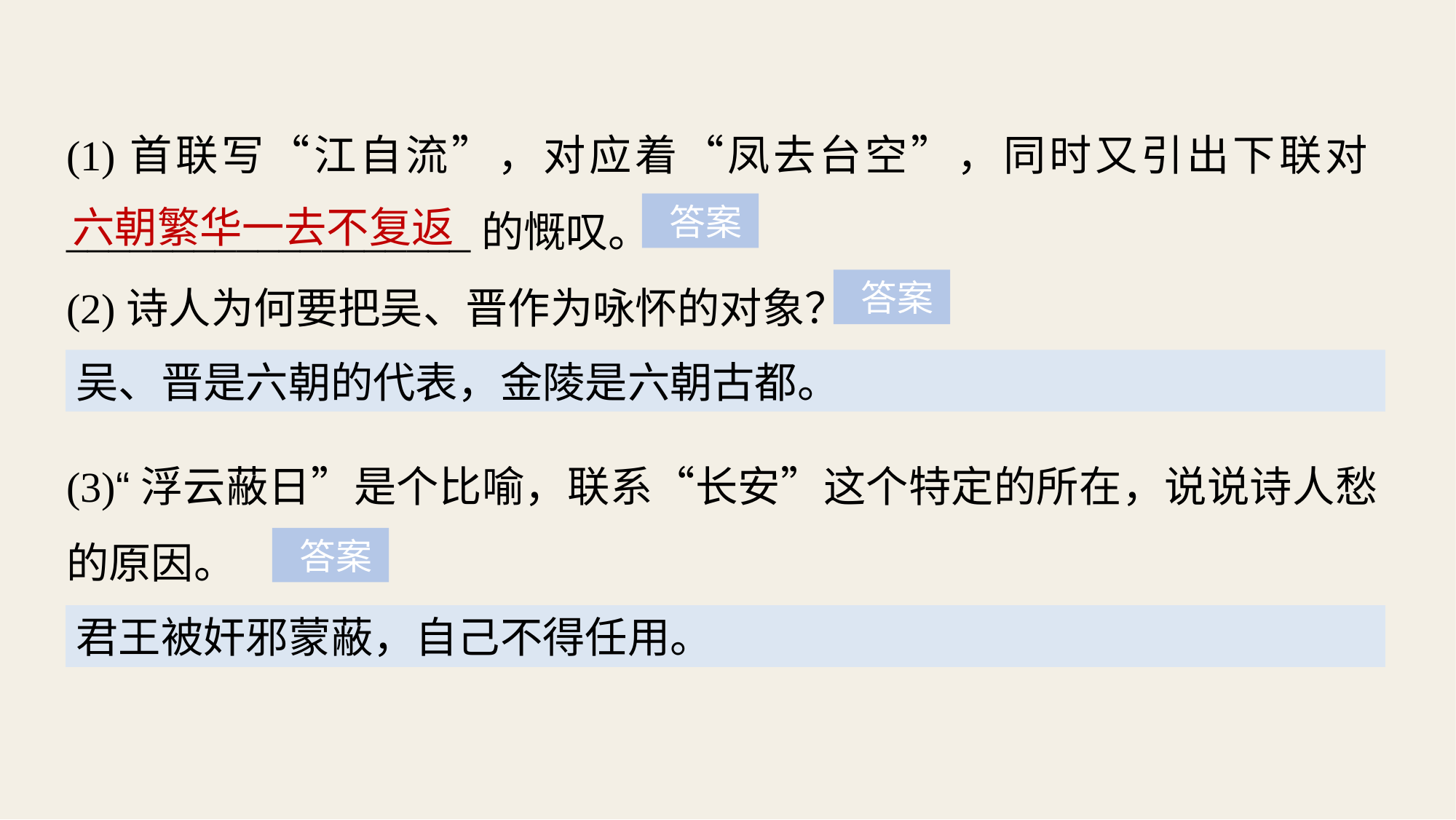

(1)首联写“江自流”，对应着“凤去台空”，同时又引出下联对___________________的慨叹。
(2)诗人为何要把吴、晋作为咏怀的对象？

(3)“浮云蔽日”是个比喻，联系“长安”这个特定的所在，说说诗人愁的原因。
六朝繁华一去不复返
 答案
 答案
吴、晋是六朝的代表，金陵是六朝古都。
 答案
君王被奸邪蒙蔽，自己不得任用。